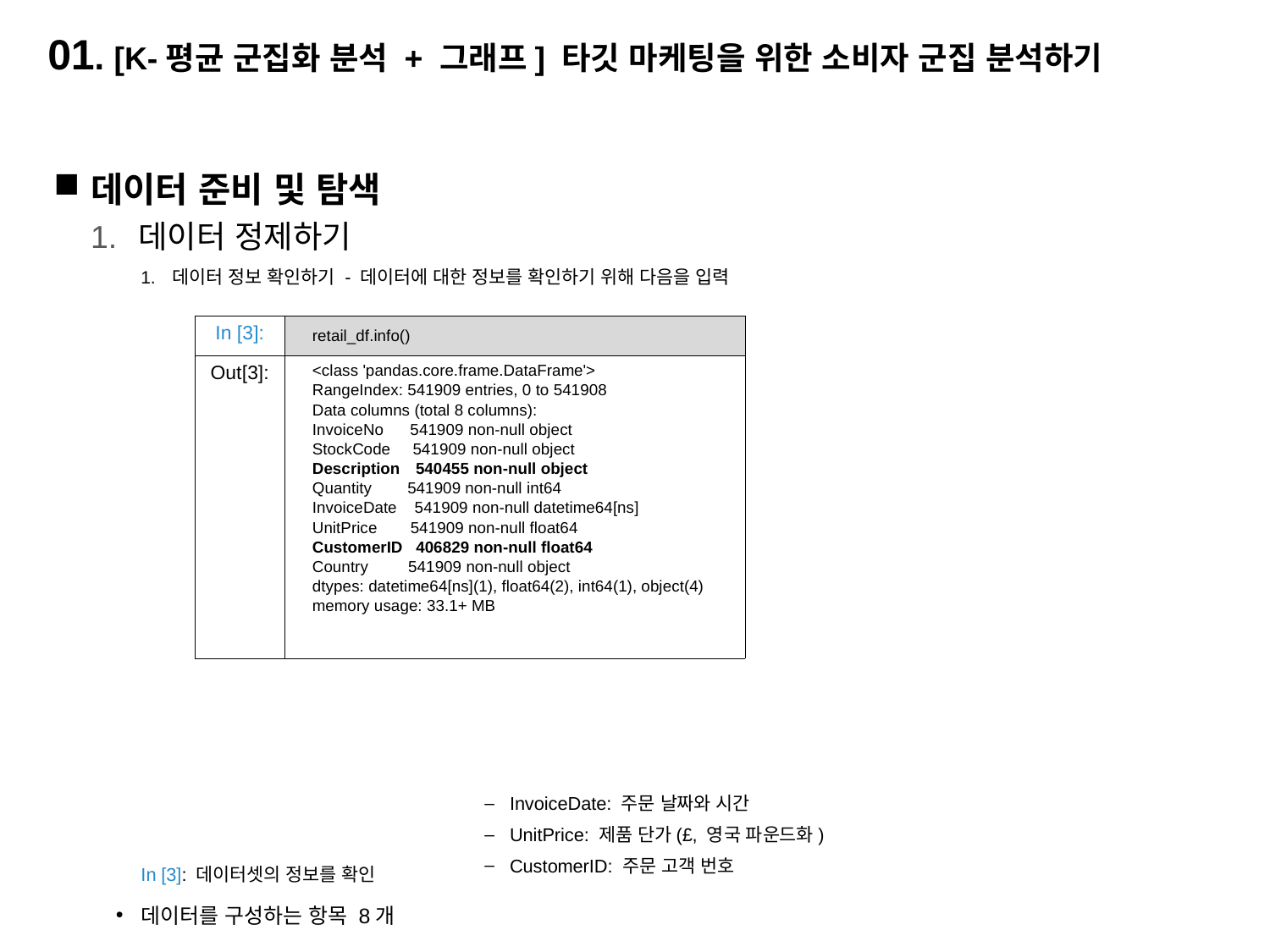

# 01. [K-평균 군집화 분석 + 그래프] 타깃 마케팅을 위한 소비자 군집 분석하기
데이터 준비 및 탐색
데이터 정제하기
데이터 정보 확인하기 - 데이터에 대한 정보를 확인하기 위해 다음을 입력

In [3]: 데이터셋의 정보를 확인

데이터를 구성하는 항목 8개

nvoiceNo: 6자리 정수로 이루어진 송장 번호. ‘C’로 시작하는 것은 취소 주문
StockCode: 제품 고유의 품목 코드
Description: 제품 설명
Quantity: 주문 수량
Country: 주문 고객의 국적

| In [3]: | retail\_df.info() |
| --- | --- |
| Out[3]: | <class 'pandas.core.frame.DataFrame'> RangeIndex: 541909 entries, 0 to 541908 Data columns (total 8 columns): InvoiceNo 541909 non-null object StockCode 541909 non-null object Description 540455 non-null object Quantity 541909 non-null int64 InvoiceDate 541909 non-null datetime64[ns] UnitPrice 541909 non-null float64 CustomerID 406829 non-null float64 Country 541909 non-null object dtypes: datetime64[ns](1), float64(2), int64(1), object(4) memory usage: 33.1+ MB |

InvoiceDate: 주문 날짜와 시간
UnitPrice: 제품 단가(£, 영국 파운드화)
CustomerID: 주문 고객 번호